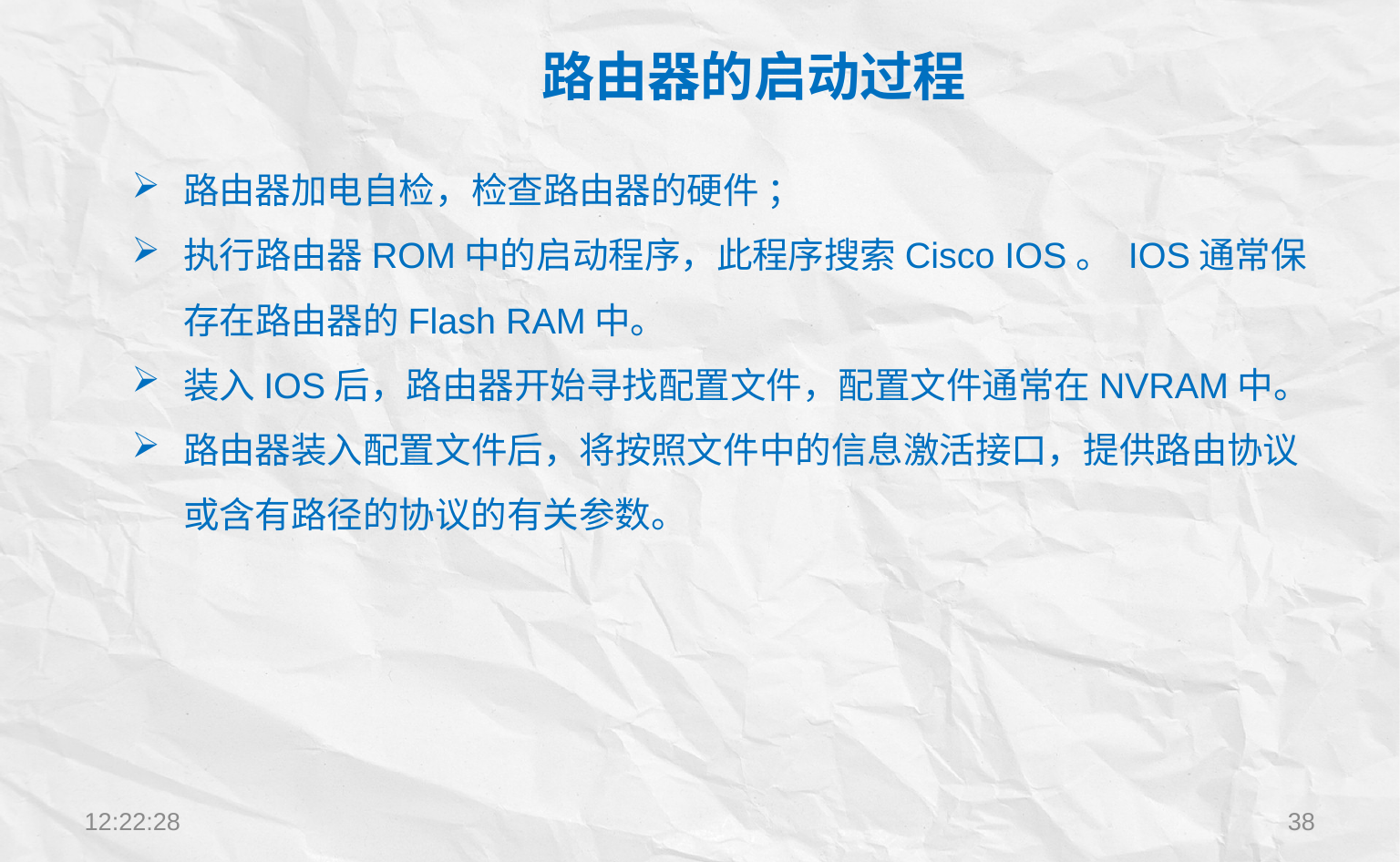

路由器的启动过程
路由器加电自检，检查路由器的硬件 ；
执行路由器ROM中的启动程序，此程序搜索Cisco IOS。 IOS通常保存在路由器的Flash RAM中。
装入IOS后，路由器开始寻找配置文件，配置文件通常在NVRAM中。
路由器装入配置文件后，将按照文件中的信息激活接口，提供路由协议或含有路径的协议的有关参数。

12:22:28
38